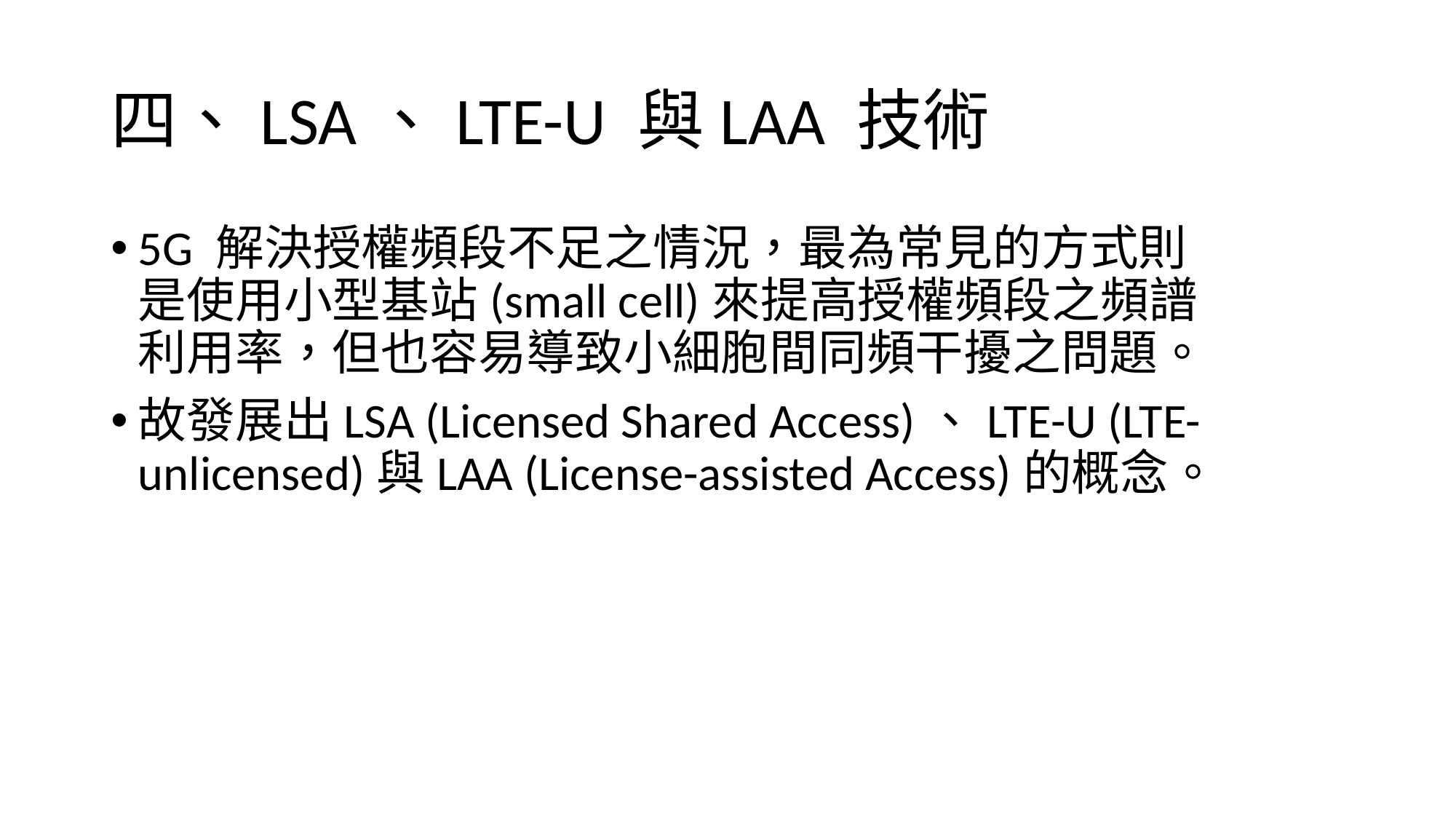

# 四、LSA、LTE-U 與LAA 技術
5G 解決授權頻段不足之情況，最為常見的方式則是使用小型基站(small cell)來提高授權頻段之頻譜利用率，但也容易導致小細胞間同頻干擾之問題。
故發展出LSA (Licensed Shared Access)、LTE-U (LTE-unlicensed)與LAA (License-assisted Access)的概念。